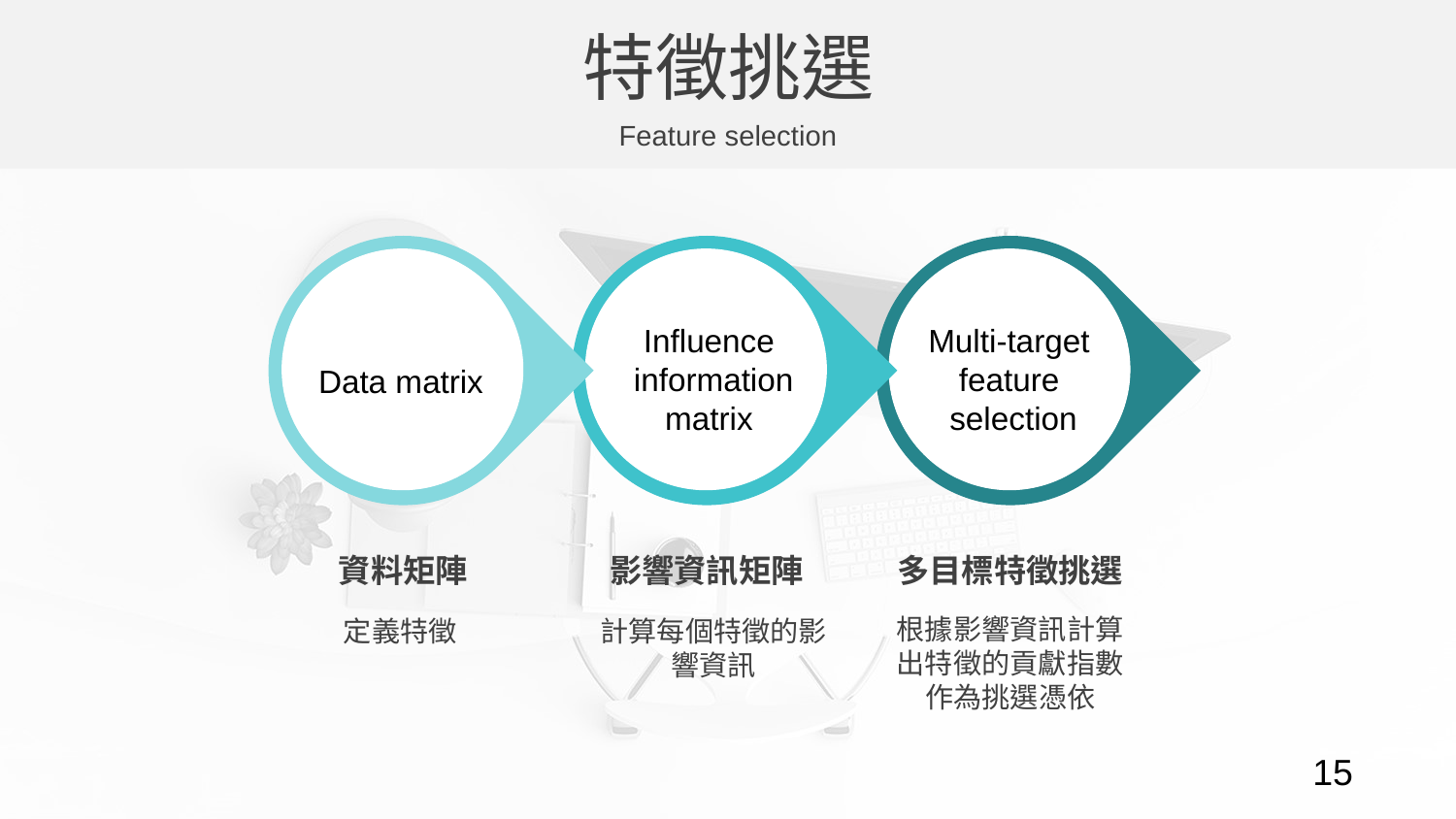

特徵挑選
Feature selection

Multi-target
feature
selection
Influence
information matrix
Data matrix
影響資訊矩陣
計算每個特徵的影響資訊
多目標特徵挑選
根據影響資訊計算出特徵的貢獻指數作為挑選憑依
資料矩陣
定義特徵